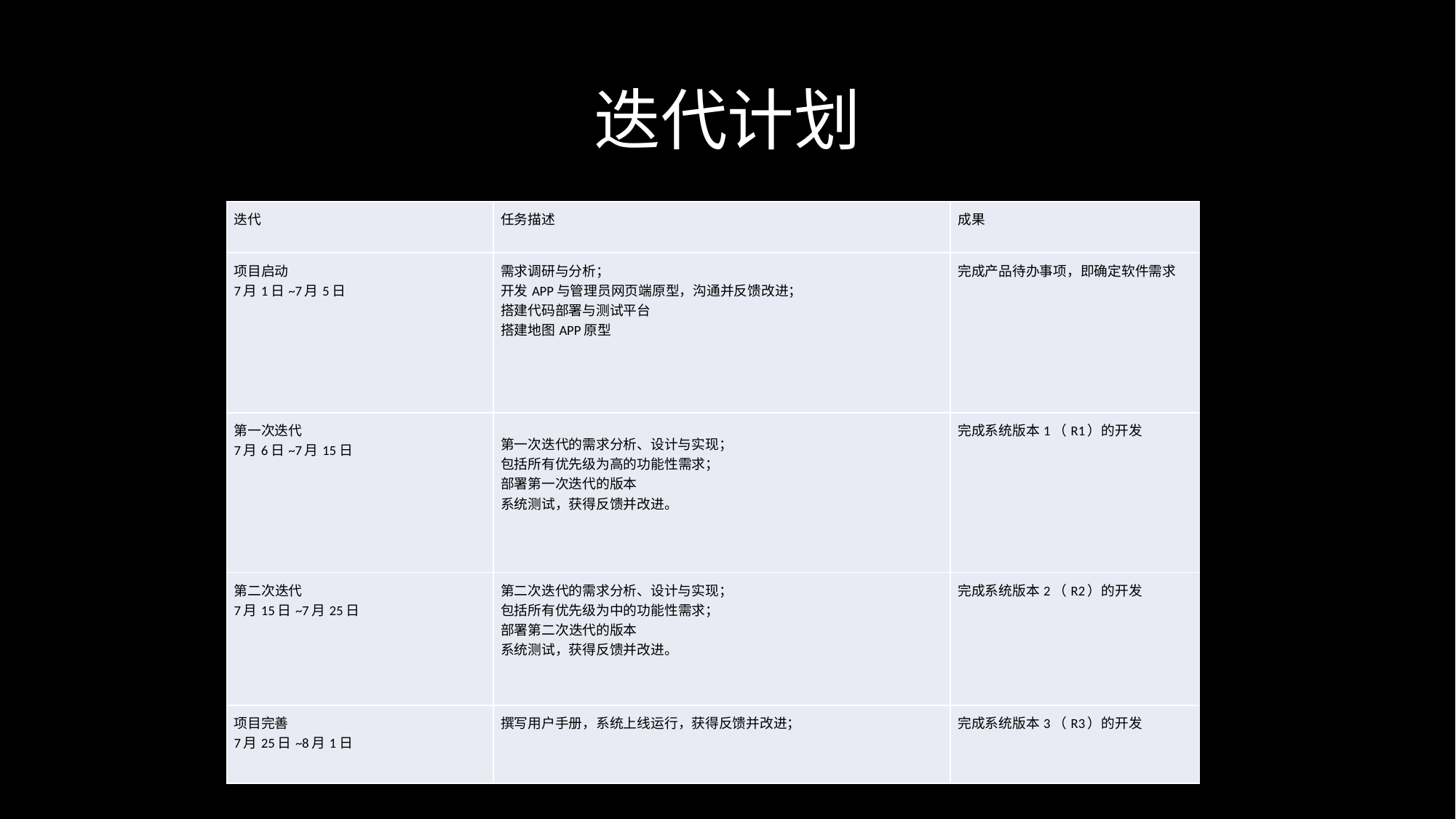

# 迭代计划
| 迭代 | 任务描述 | 成果 |
| --- | --- | --- |
| 项目启动 7月1日~7月5日 | 需求调研与分析； 开发APP与管理员网页端原型，沟通并反馈改进； 搭建代码部署与测试平台 搭建地图APP原型 | 完成产品待办事项，即确定软件需求 |
| 第一次迭代 7月6日~7月15日 | 第一次迭代的需求分析、设计与实现； 包括所有优先级为高的功能性需求； 部署第一次迭代的版本 系统测试，获得反馈并改进。 | 完成系统版本1（R1）的开发 |
| 第二次迭代 7月15日~7月25日 | 第二次迭代的需求分析、设计与实现； 包括所有优先级为中的功能性需求； 部署第二次迭代的版本 系统测试，获得反馈并改进。 | 完成系统版本2（R2）的开发 |
| 项目完善 7月25日~8月1日 | 撰写用户手册，系统上线运行，获得反馈并改进； | 完成系统版本3（R3）的开发 |